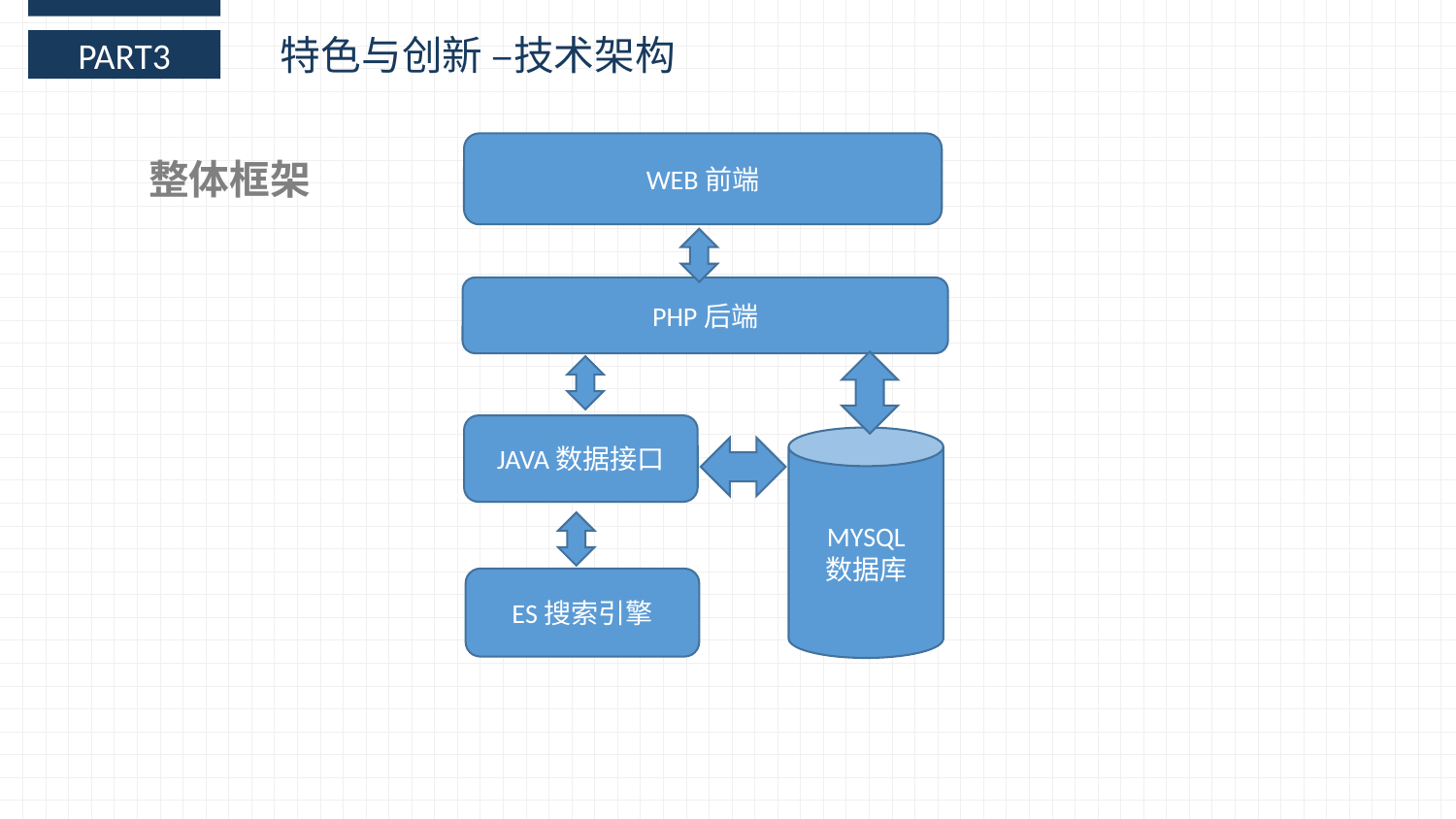

特色与创新 –技术架构
PART3
WEB前端
整体框架

PHP后端

JAVA数据接口

MYSQL
数据库

ES搜索引擎